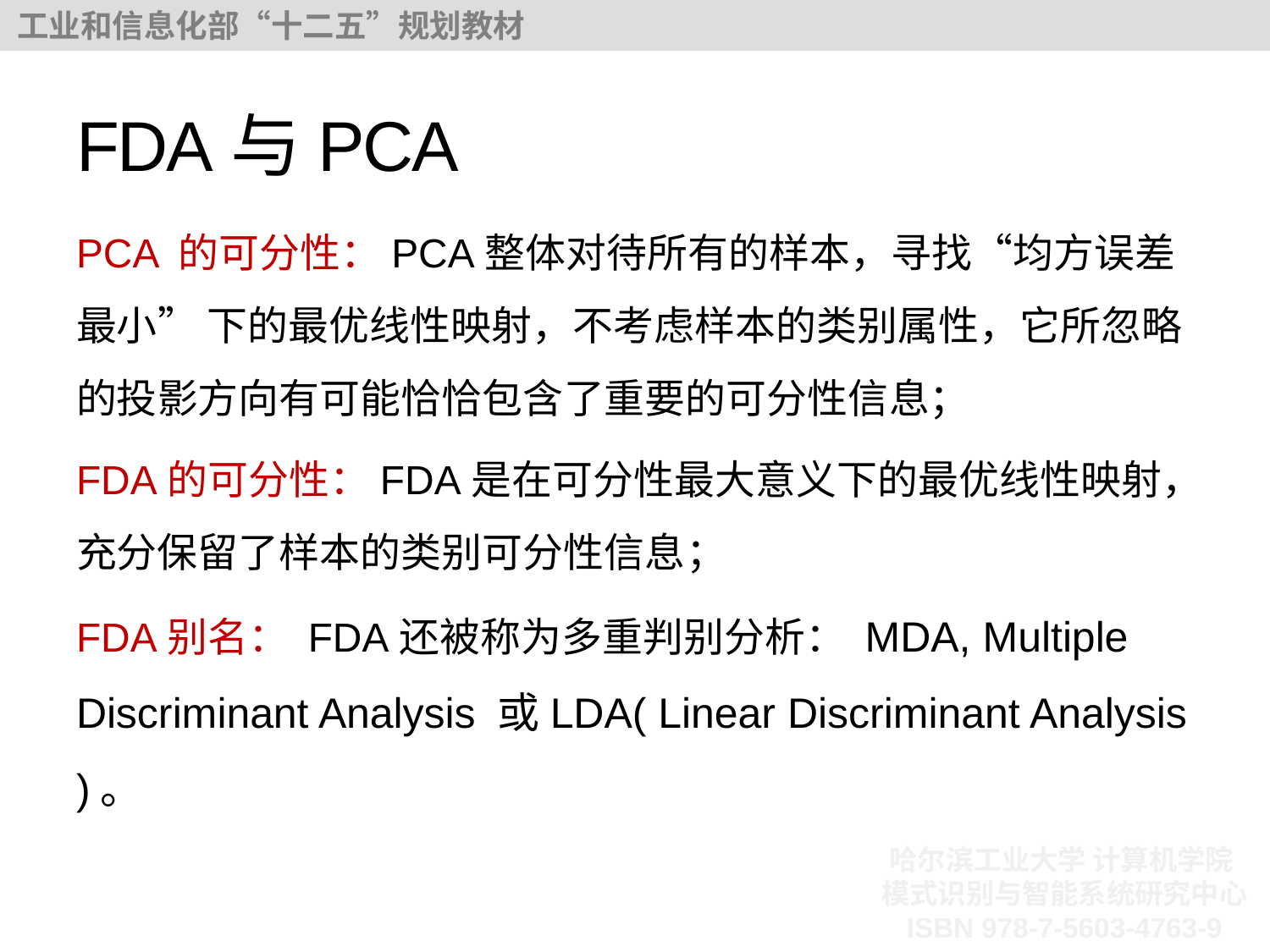

# FDA与PCA
PCA 的可分性：PCA整体对待所有的样本，寻找“均方误差最小” 下的最优线性映射，不考虑样本的类别属性，它所忽略的投影方向有可能恰恰包含了重要的可分性信息；
FDA的可分性：FDA是在可分性最大意义下的最优线性映射，充分保留了样本的类别可分性信息；
FDA别名： FDA还被称为多重判别分析： MDA, Multiple Discriminant Analysis 或LDA( Linear Discriminant Analysis )。